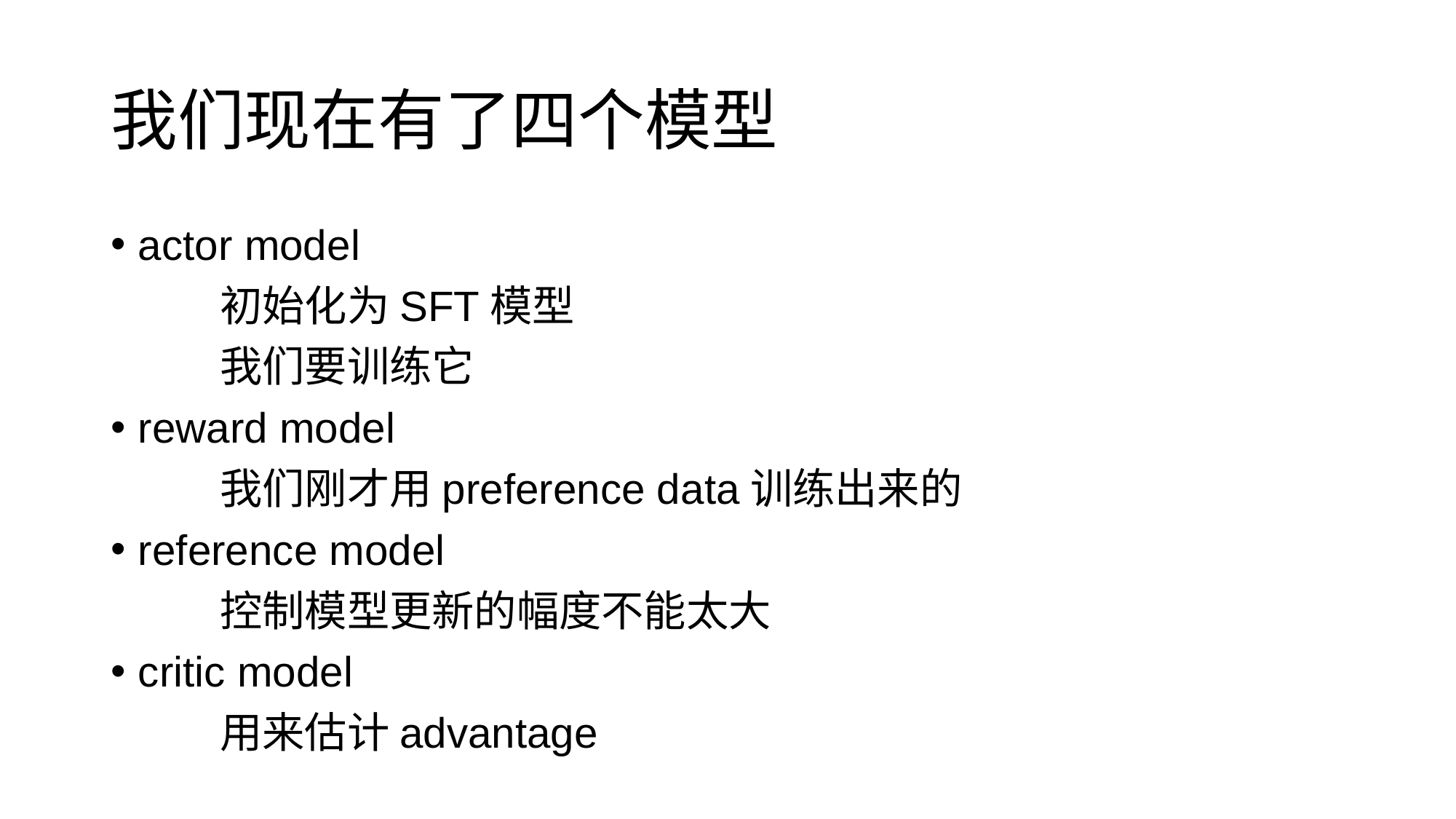

# 我们现在有了四个模型
actor model
	初始化为SFT模型
	我们要训练它
reward model
	我们刚才用preference data训练出来的
reference model
	控制模型更新的幅度不能太大
critic model
	用来估计advantage